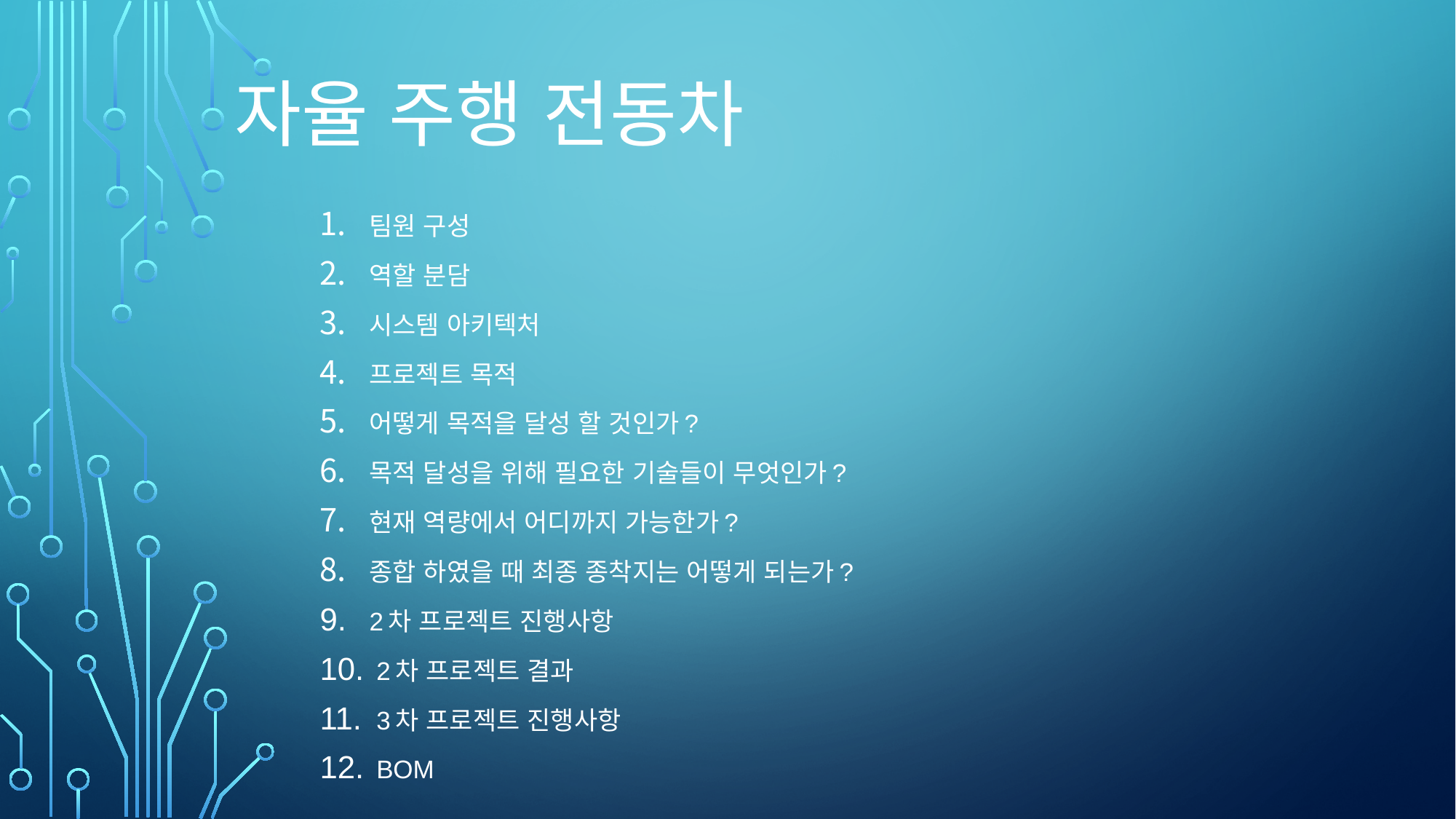

# 자율 주행 전동차
팀원 구성
역할 분담
시스템 아키텍처
프로젝트 목적
어떻게 목적을 달성 할 것인가?
목적 달성을 위해 필요한 기술들이 무엇인가?
현재 역량에서 어디까지 가능한가?
종합 하였을 때 최종 종착지는 어떻게 되는가?
2차 프로젝트 진행사항
 2차 프로젝트 결과
 3차 프로젝트 진행사항
 BOM